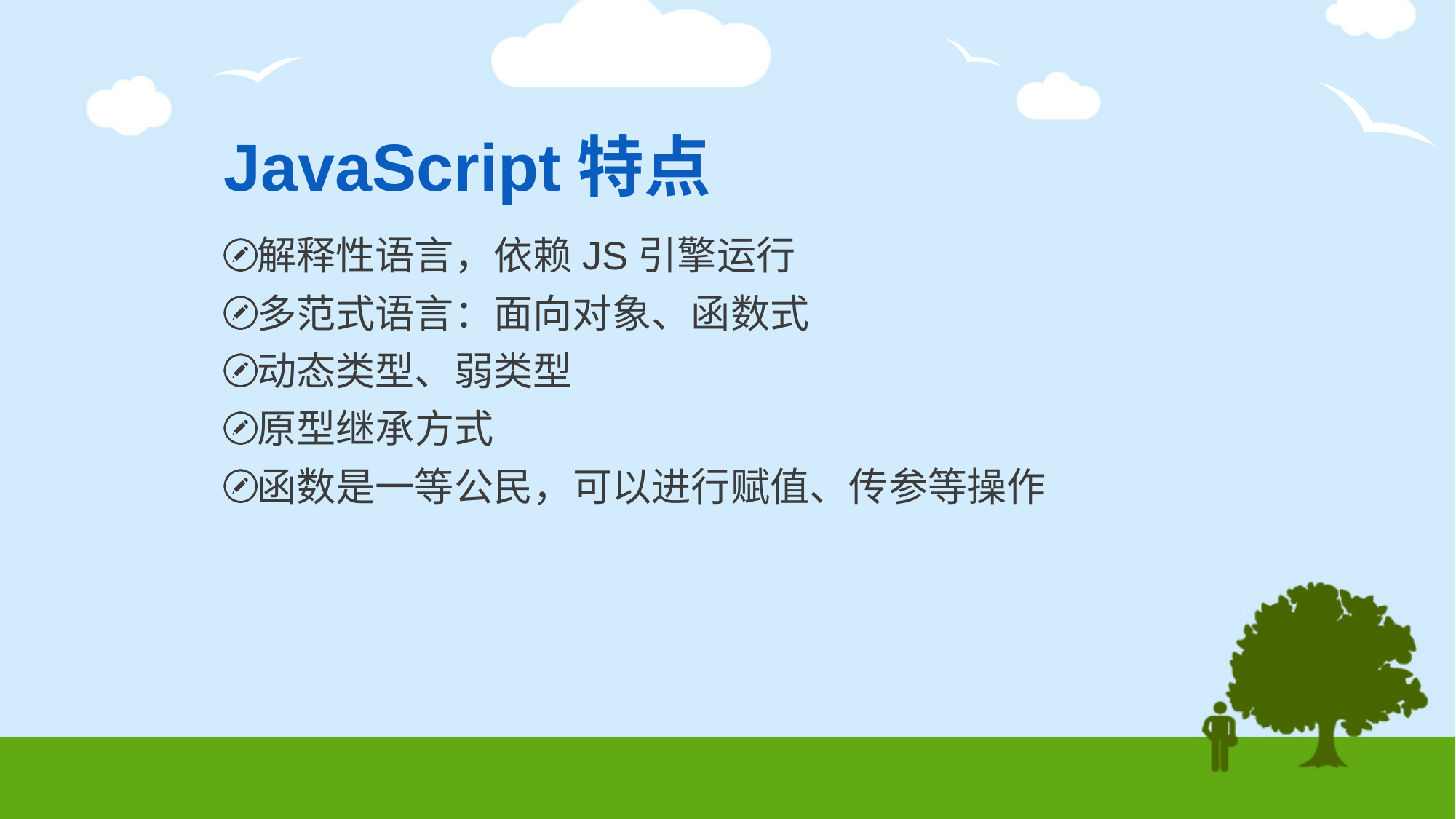

# JavaScript特点
解释性语言，依赖JS引擎运行
多范式语言：面向对象、函数式
动态类型、弱类型
原型继承方式
函数是一等公民，可以进行赋值、传参等操作